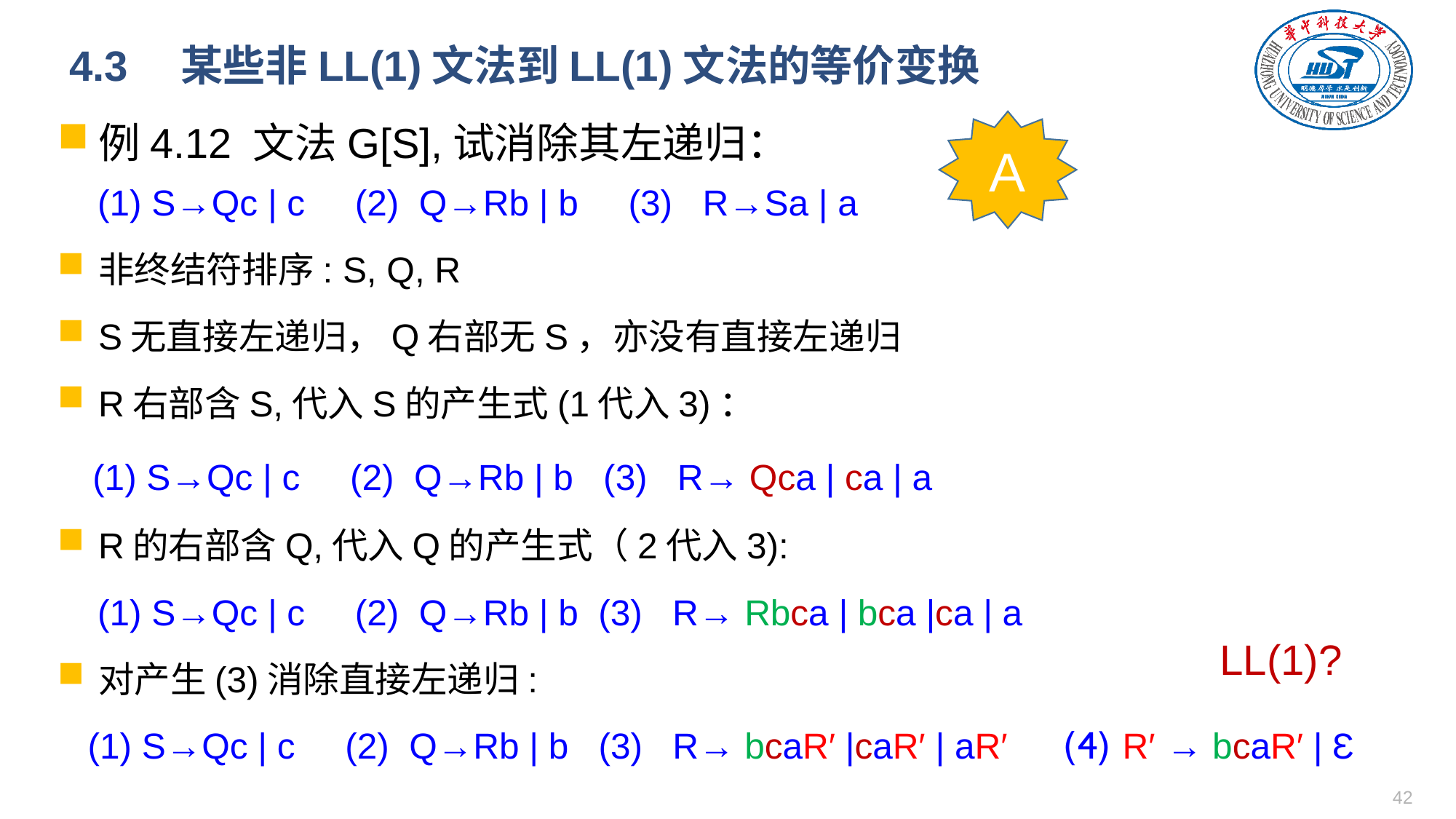

# 4.3　某些非LL(1)文法到LL(1)文法的等价变换
例4.12 文法G[S],试消除其左递归：
    (1) S→Qc | c     (2)  Q→Rb | b     (3)   R→Sa | a
非终结符排序: S, Q, R
S无直接左递归，Q右部无S，亦没有直接左递归
R右部含S,代入S的产生式(1代入3)：
   (1) S→Qc | c     (2)  Q→Rb | b   (3)   R→ Qca | ca | a
R的右部含Q,代入Q的产生式（2代入3):
    (1) S→Qc | c     (2)  Q→Rb | b  (3)   R→ Rbca | bca |ca | a
对产生(3)消除直接左递归:
   (1) S→Qc | c     (2)  Q→Rb | b   (3)   R→ bcaR′ |caR′ | aR′     (4) R′ → bcaR′ | Ɛ
A
LL(1)?
42